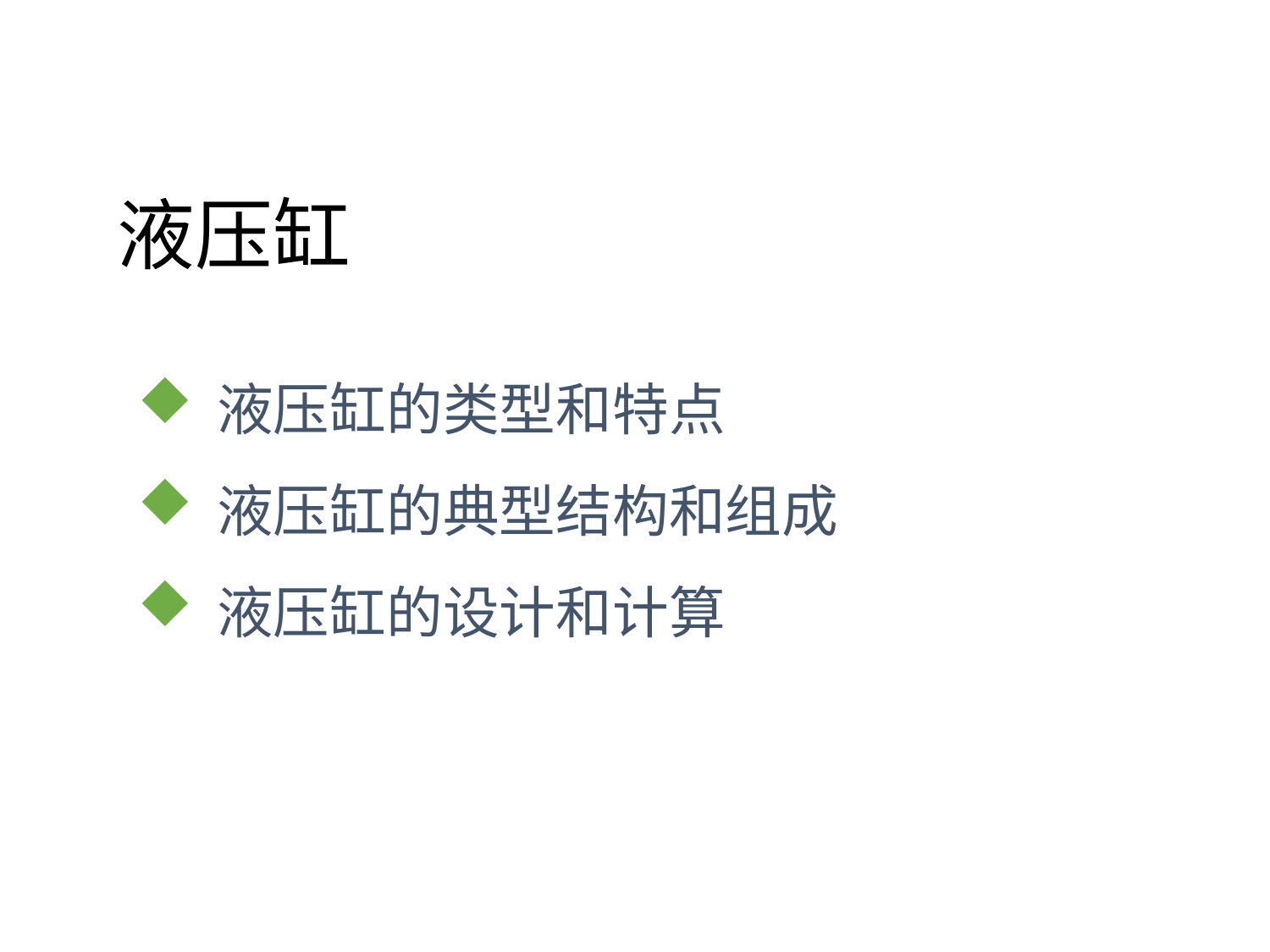

# 液压缸
液压缸的类型和特点
液压缸的典型结构和组成
液压缸的设计和计算